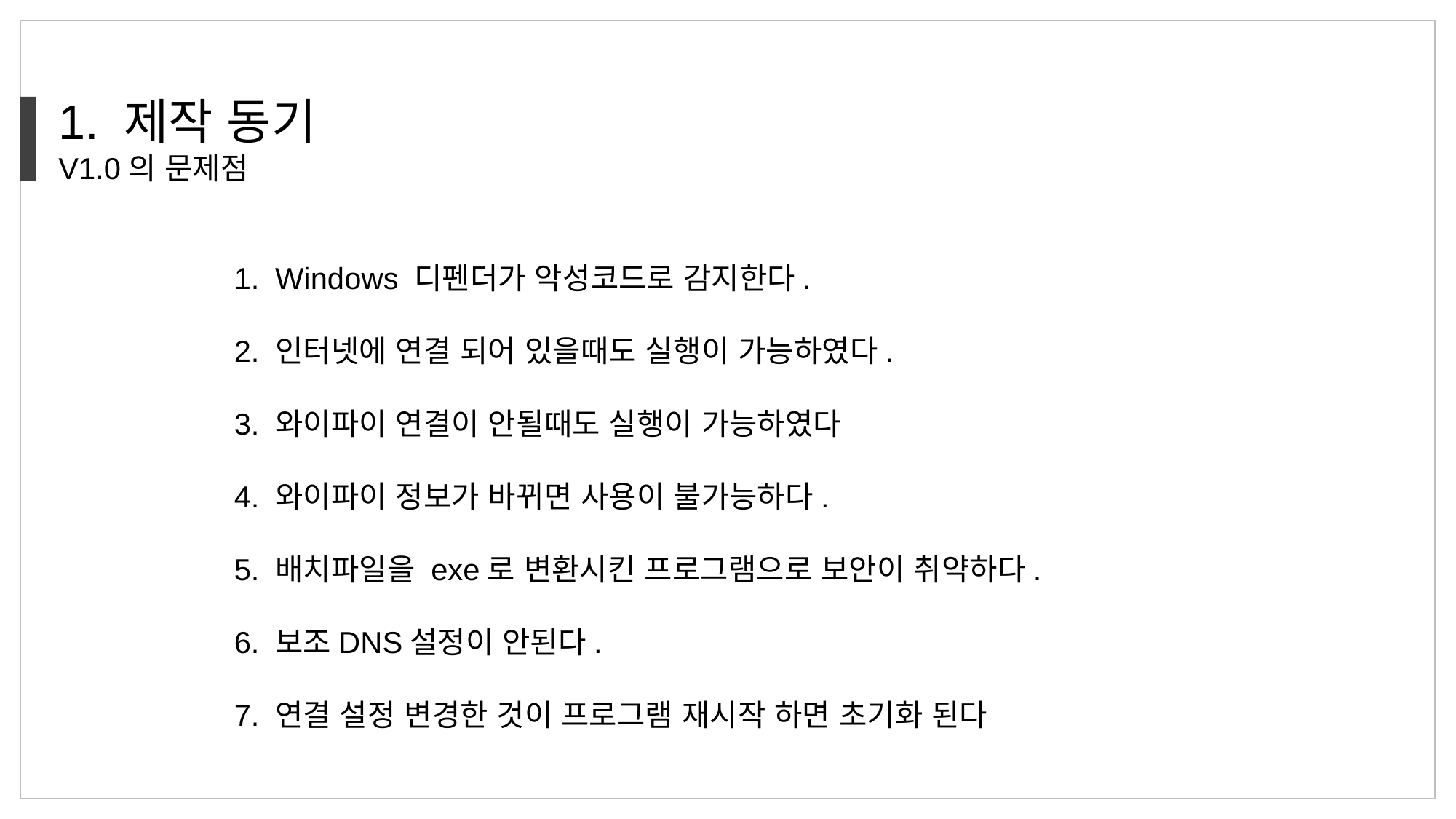

1. 제작 동기
V1.0의 문제점

Windows 디펜더가 악성코드로 감지한다.
인터넷에 연결 되어 있을때도 실행이 가능하였다.
와이파이 연결이 안될때도 실행이 가능하였다
와이파이 정보가 바뀌면 사용이 불가능하다.
배치파일을 exe로 변환시킨 프로그램으로 보안이 취약하다.
보조DNS설정이 안된다.
연결 설정 변경한 것이 프로그램 재시작 하면 초기화 된다